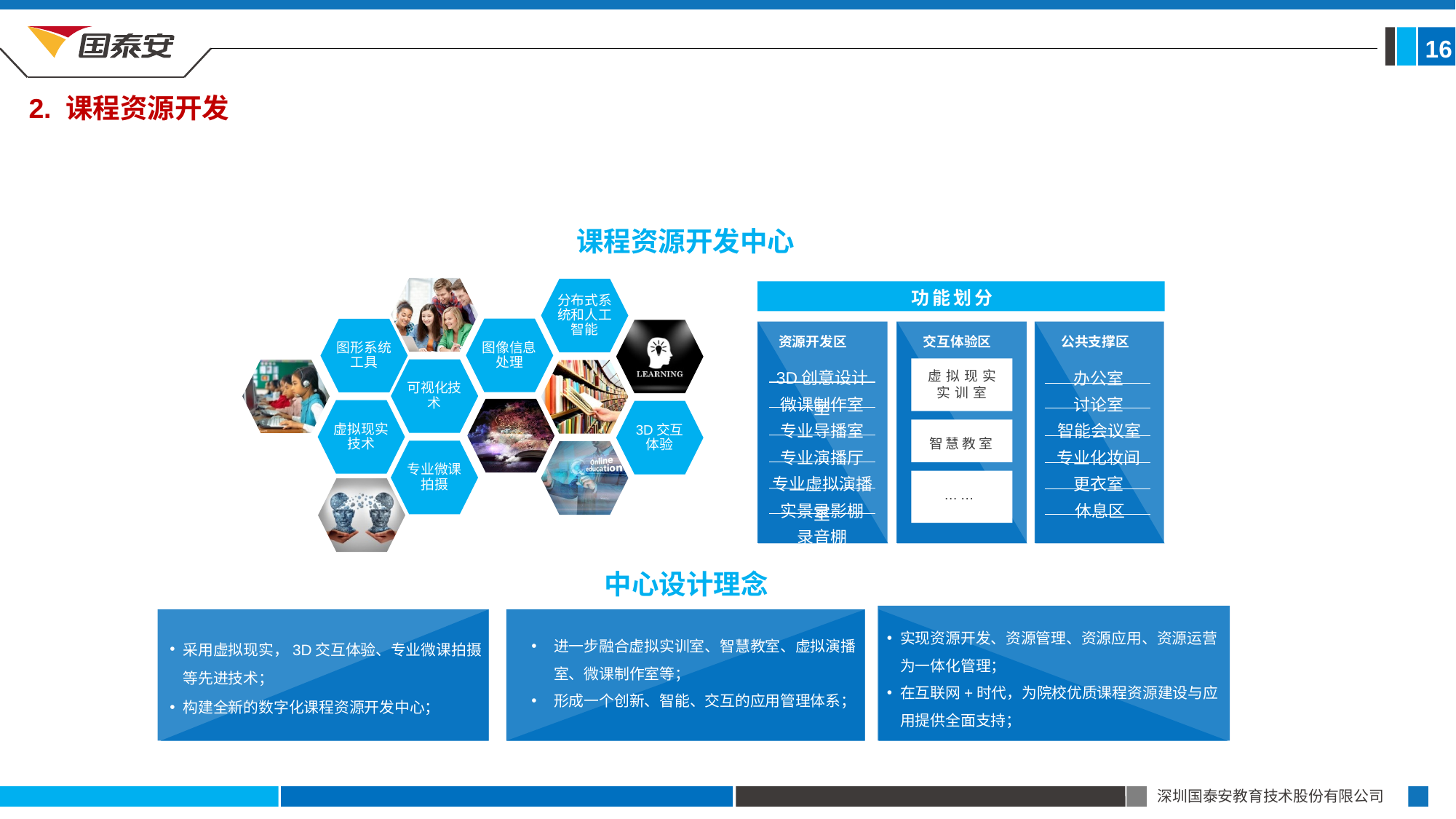

16
2. 课程资源开发
课程资源开发中心

分布式系统和人工智能

图像信息处理

图形系统工具

可视化技术

虚拟现实技术

3D交互体验

专业微课拍摄

功能划分

资源开发区
交互体验区
公共支撑区
3D创意设计室
办公室

虚拟现实
实训室
微课制作室
讨论室
专业导播室
智能会议室

智慧教室
专业化妆间
专业演播厅
更衣室
专业虚拟演播室

……
实景录影棚
休息区
录音棚
中心设计理念

实现资源开发、资源管理、资源应用、资源运营为一体化管理；
在互联网+时代，为院校优质课程资源建设与应用提供全面支持；
进一步融合虚拟实训室、智慧教室、虚拟演播室、微课制作室等；
形成一个创新、智能、交互的应用管理体系；
采用虚拟现实，3D交互体验、专业微课拍摄等先进技术；
构建全新的数字化课程资源开发中心；